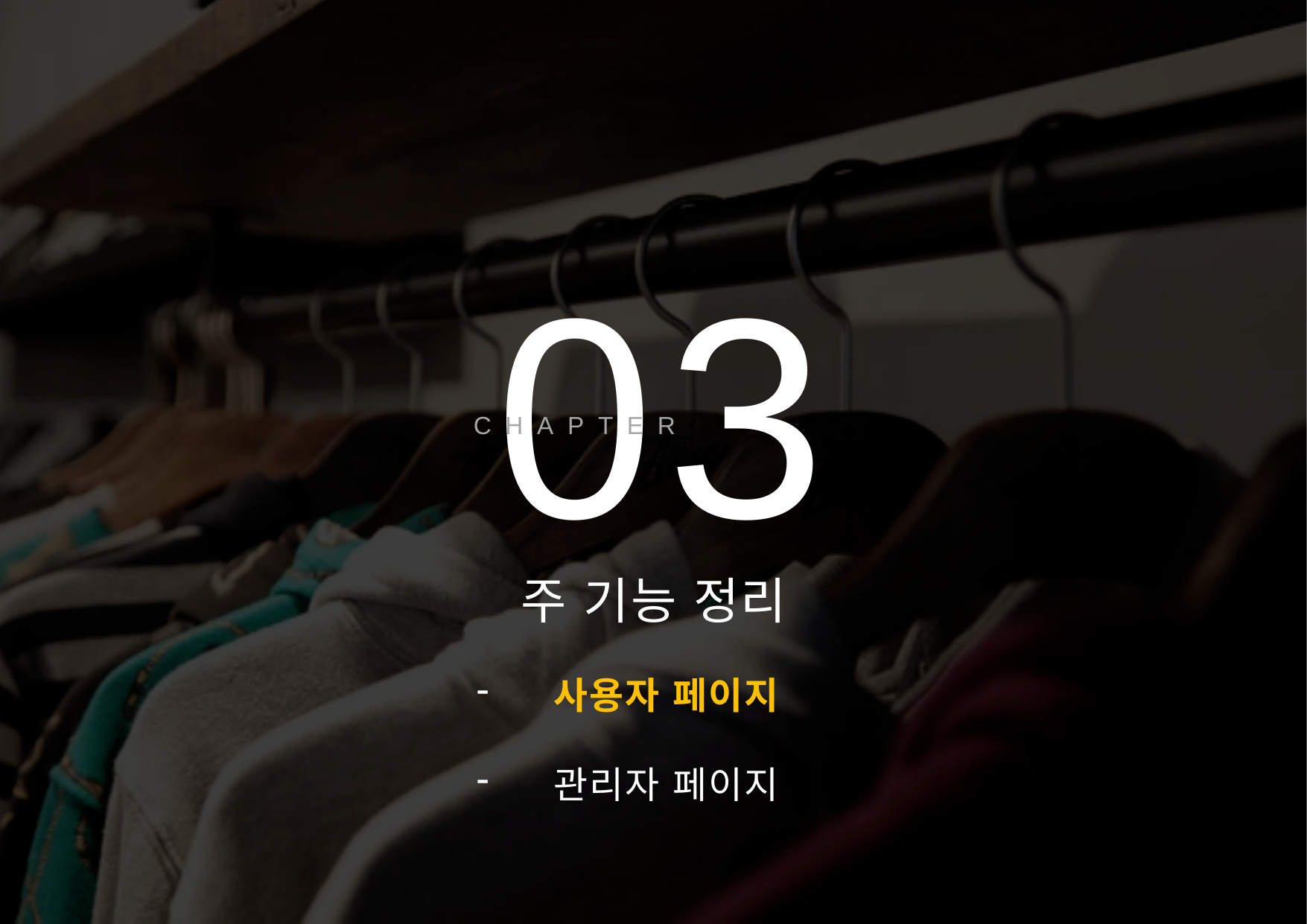

0
CHAPTER
3
주 기능 정리
 사용자 페이지

 관리자 페이지